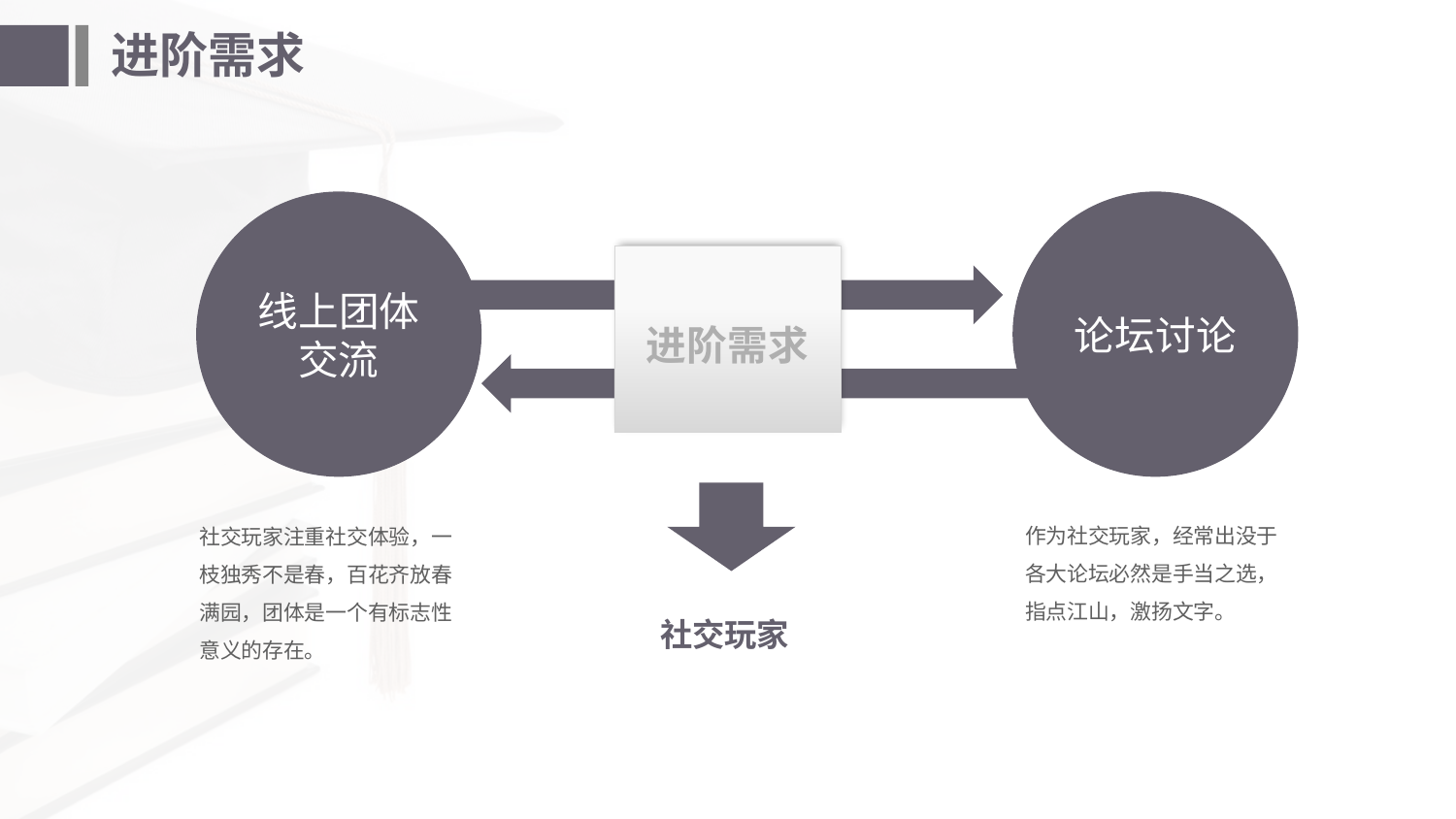

# 进阶需求
线上团体交流
论坛讨论
进阶需求

作为社交玩家，经常出没于各大论坛必然是手当之选，指点江山，激扬文字。
社交玩家注重社交体验，一枝独秀不是春，百花齐放春满园，团体是一个有标志性意义的存在。
社交玩家